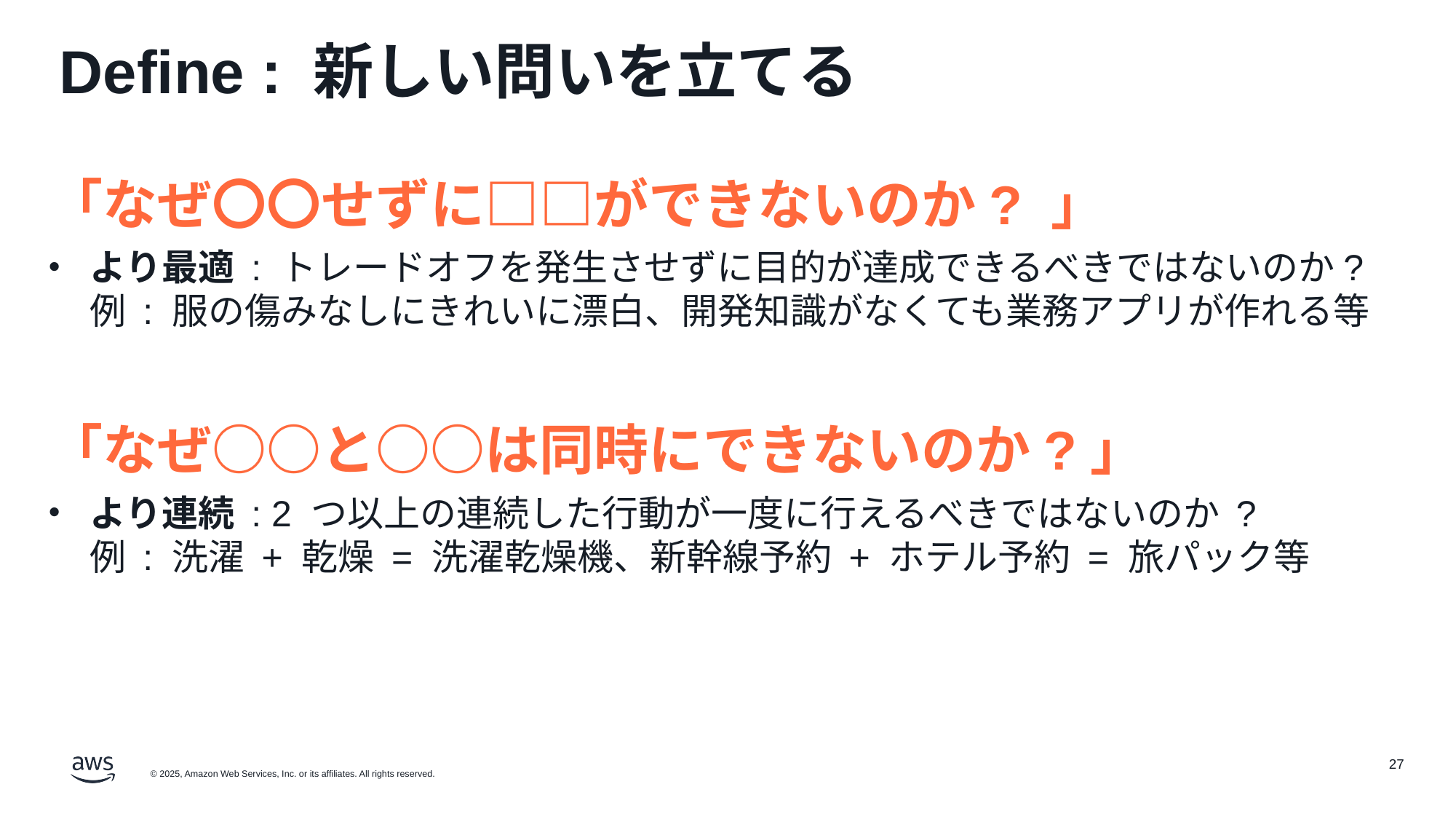

# Define : 新しい問いを立てる
「なぜ〇〇せずに□□ができないのか? 」
より最適 : トレードオフを発生させずに目的が達成できるべきではないのか?
例 : 服の傷みなしにきれいに漂白、開発知識がなくても業務アプリが作れる等

「なぜ○○と○○は同時にできないのか?」
より連続 : 2 つ以上の連続した行動が一度に行えるべきではないのか ?
例 : 洗濯 + 乾燥 = 洗濯乾燥機、新幹線予約 + ホテル予約 = 旅パック等

27